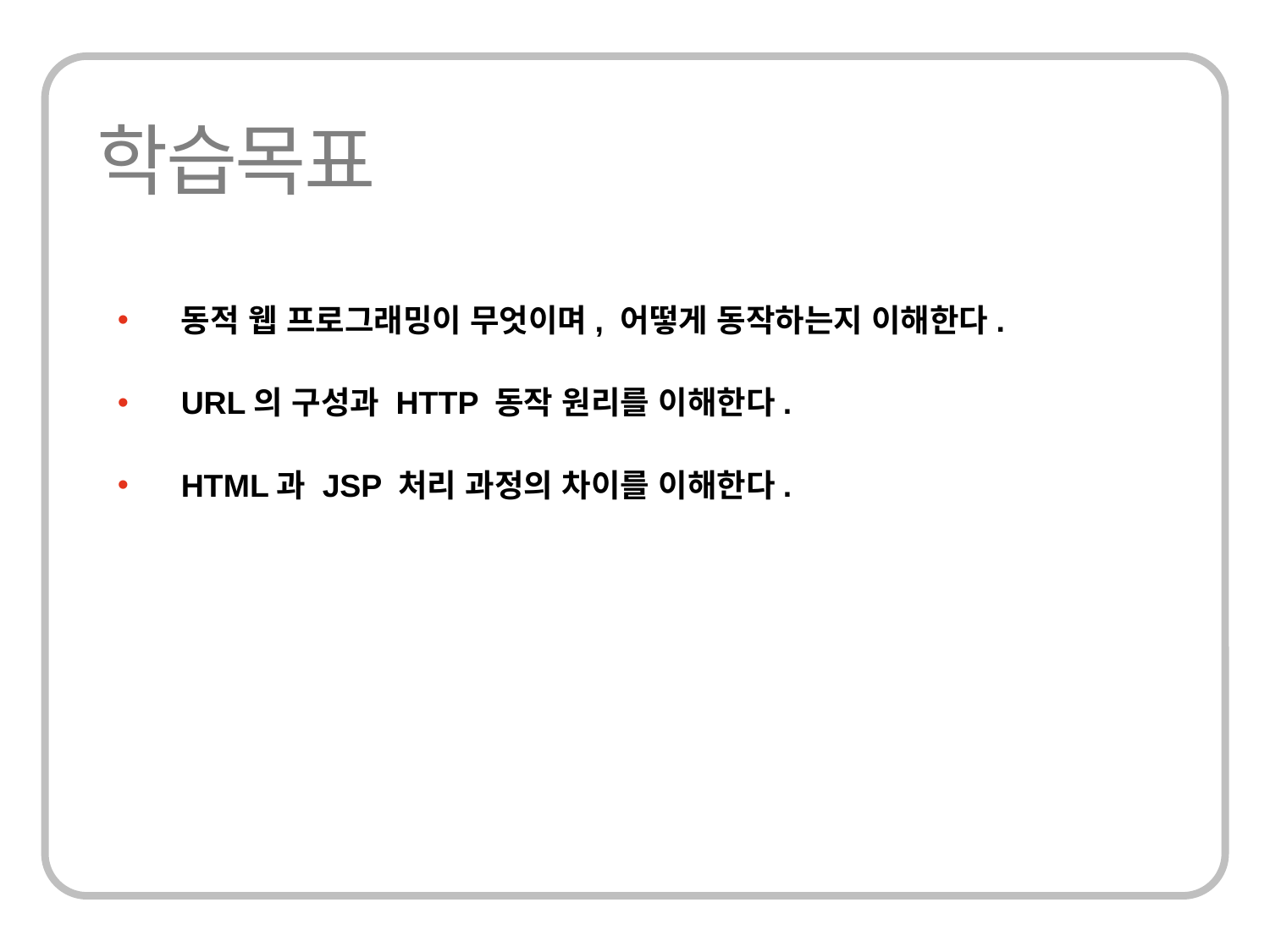

동적 웹 프로그래밍이 무엇이며, 어떻게 동작하는지 이해한다.
URL의 구성과 HTTP 동작 원리를 이해한다.
HTML과 JSP 처리 과정의 차이를 이해한다.